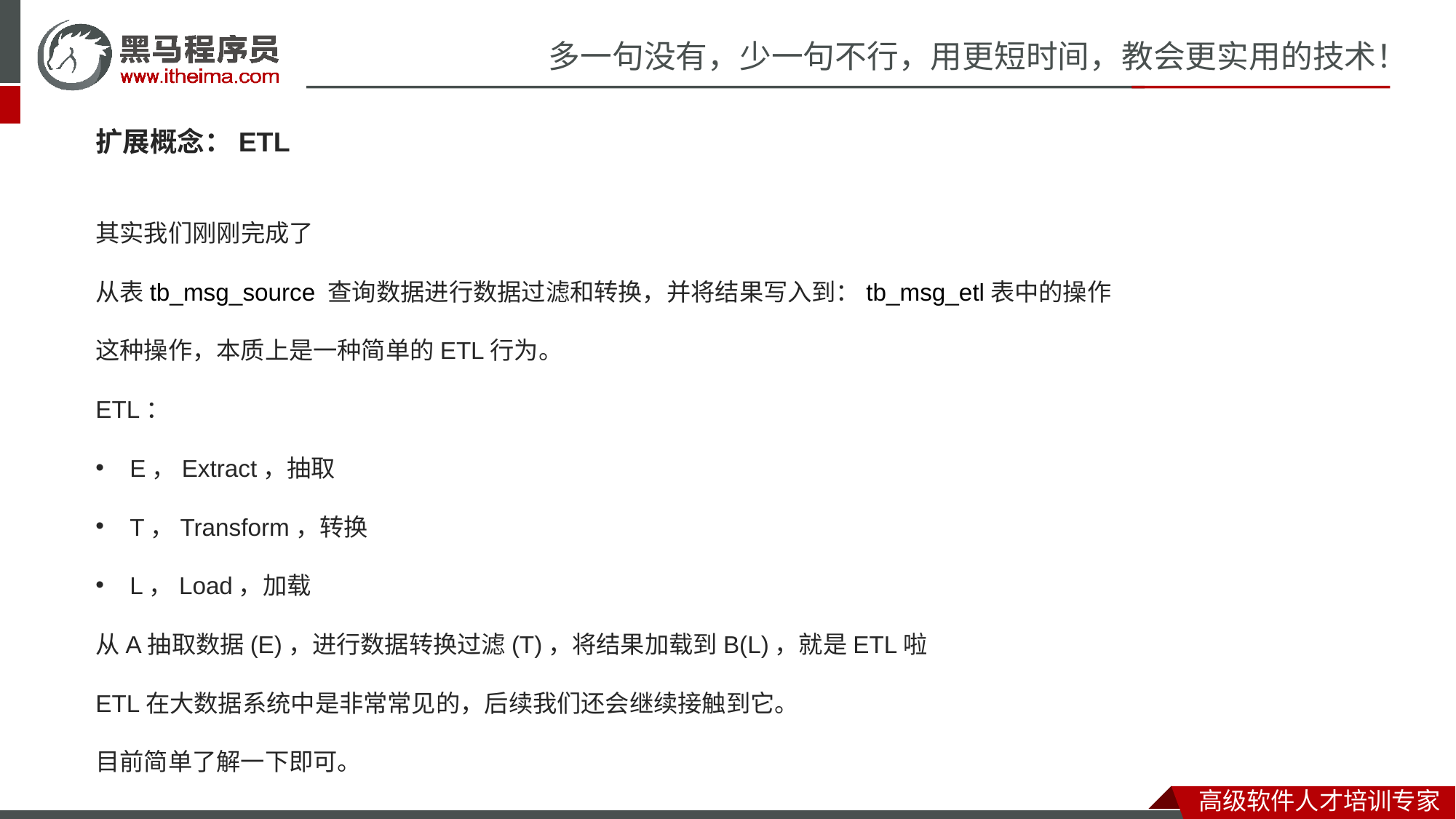

扩展概念：ETL
其实我们刚刚完成了
从表tb_msg_source 查询数据进行数据过滤和转换，并将结果写入到：tb_msg_etl表中的操作
这种操作，本质上是一种简单的ETL行为。
ETL：
E，Extract，抽取
T，Transform，转换
L，Load，加载
从A抽取数据(E)，进行数据转换过滤(T)，将结果加载到B(L)，就是ETL啦
ETL在大数据系统中是非常常见的，后续我们还会继续接触到它。
目前简单了解一下即可。